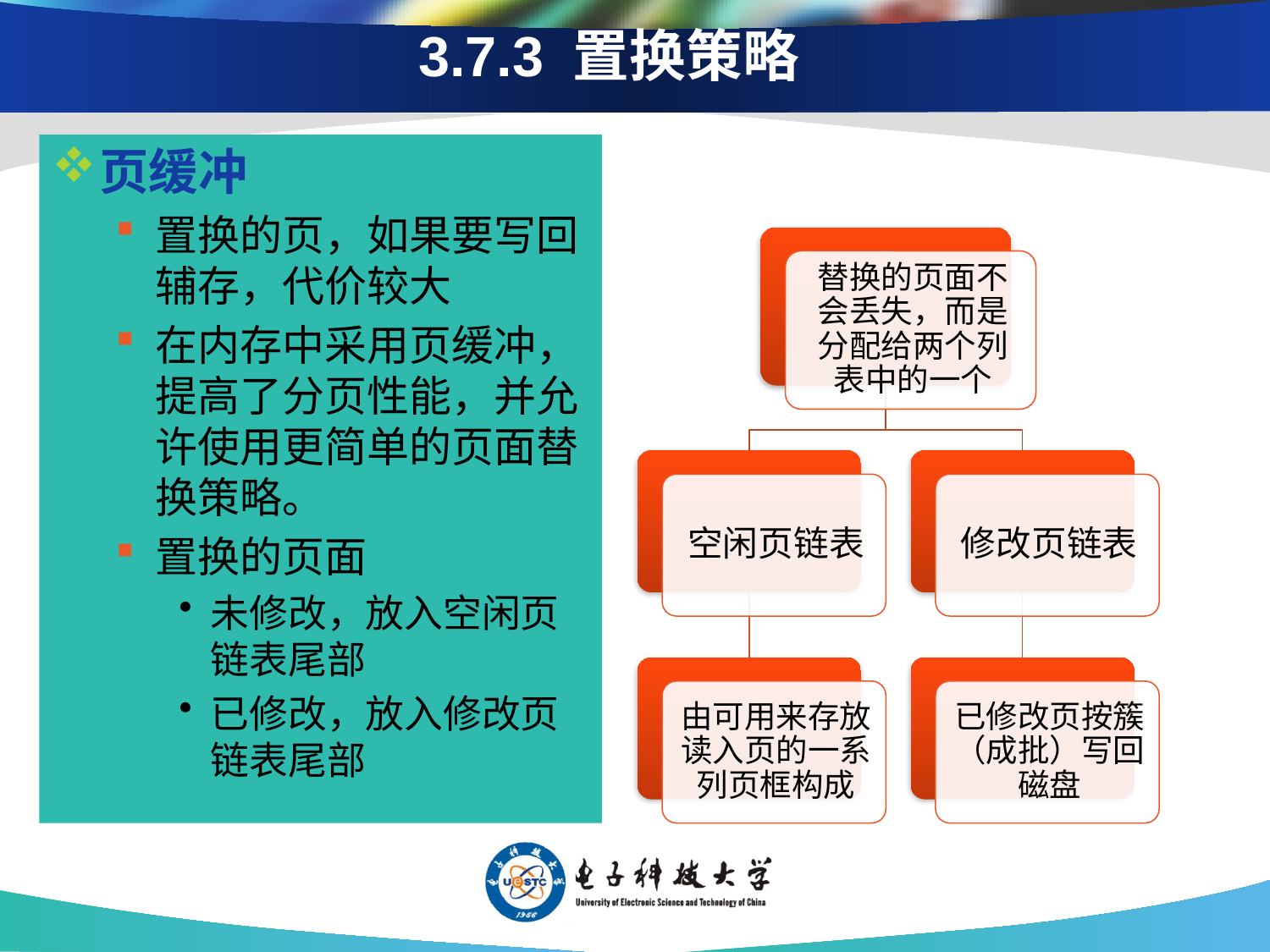

3.7.3 置换策略
页缓冲
置换的页，如果要写回辅存，代价较大
在内存中采用页缓冲，提高了分页性能，并允许使用更简单的页面替换策略。
置换的页面
未修改，放入空闲页链表尾部
已修改，放入修改页链表尾部
替换的页面不会丢失，而是分配给两个列表中的一个
空闲页链表
由可用来存放读入页的一系列页框构成
修改页链表
已修改页按簇（成批）写回磁盘